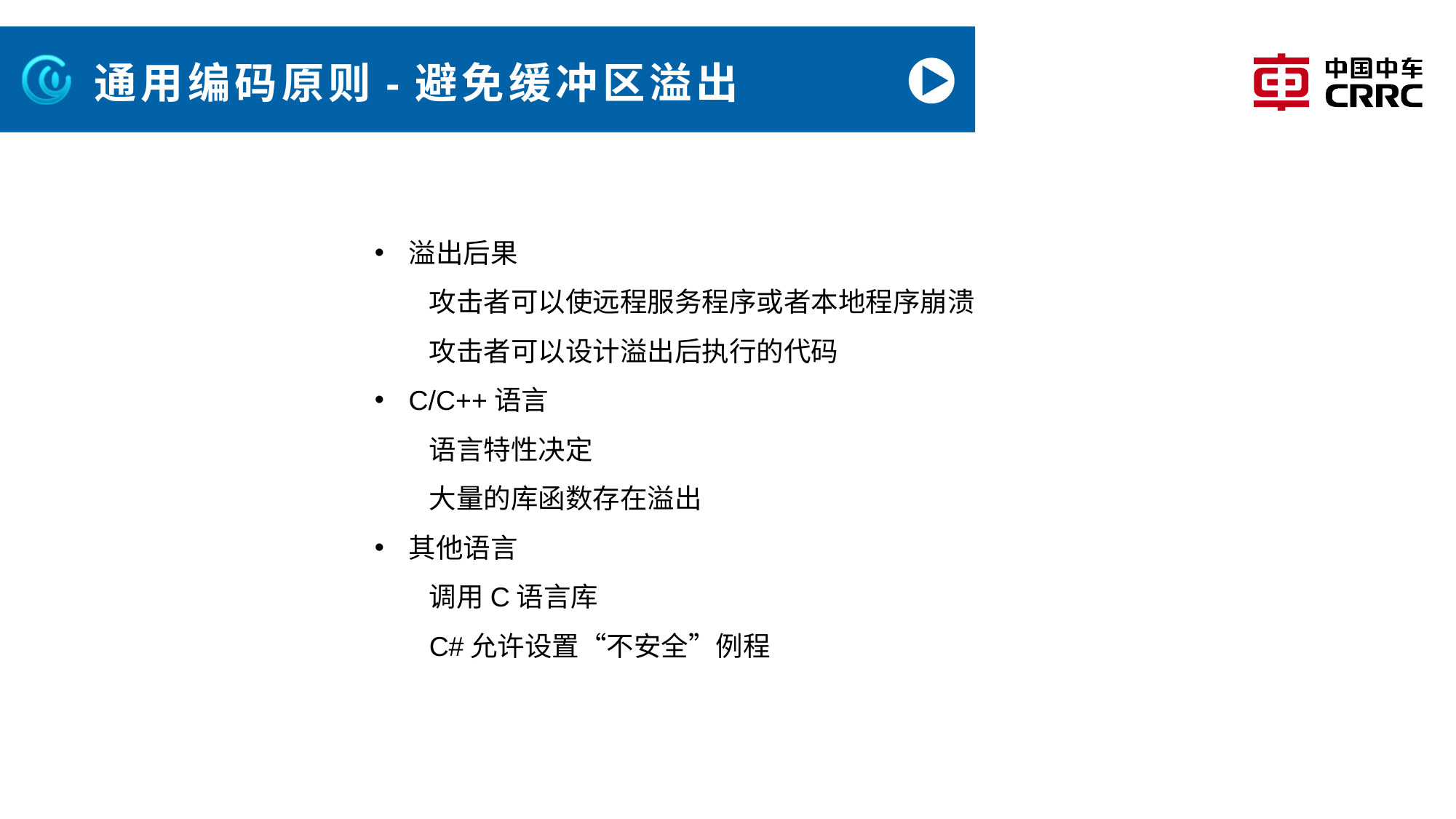

# 通用编码原则-避免缓冲区溢出
溢出后果
攻击者可以使远程服务程序或者本地程序崩溃
攻击者可以设计溢出后执行的代码
C/C++语言
语言特性决定
大量的库函数存在溢出
其他语言
调用C语言库
C#允许设置“不安全”例程
62